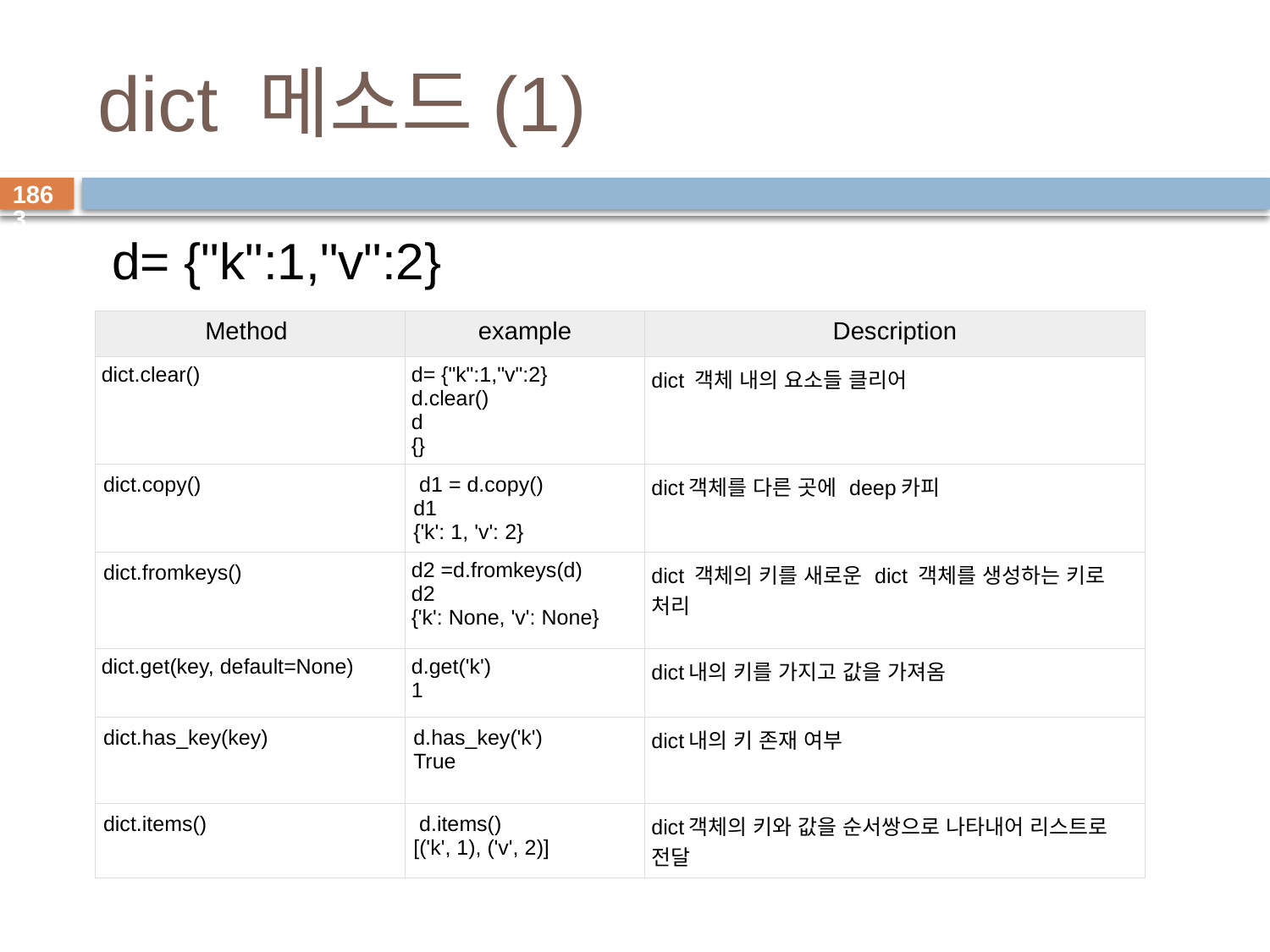

# dict 메소드(1)
1863
 d= {"k":1,"v":2}

| Method | example | Description |
| --- | --- | --- |
| dict.clear() | d= {"k":1,"v":2} d.clear() d {} | dict 객체 내의 요소들 클리어 |
| dict.copy() | d1 = d.copy() d1 {'k': 1, 'v': 2} | dict객체를 다른 곳에 deep카피 |
| dict.fromkeys() | d2 =d.fromkeys(d) d2 {'k': None, 'v': None} | dict 객체의 키를 새로운 dict 객체를 생성하는 키로 처리 |
| dict.get(key, default=None) | d.get('k') 1 | dict내의 키를 가지고 값을 가져옴 |
| dict.has\_key(key) | d.has\_key('k') True | dict내의 키 존재 여부 |
| dict.items() | d.items() [('k', 1), ('v', 2)] | dict객체의 키와 값을 순서쌍으로 나타내어 리스트로 전달 |